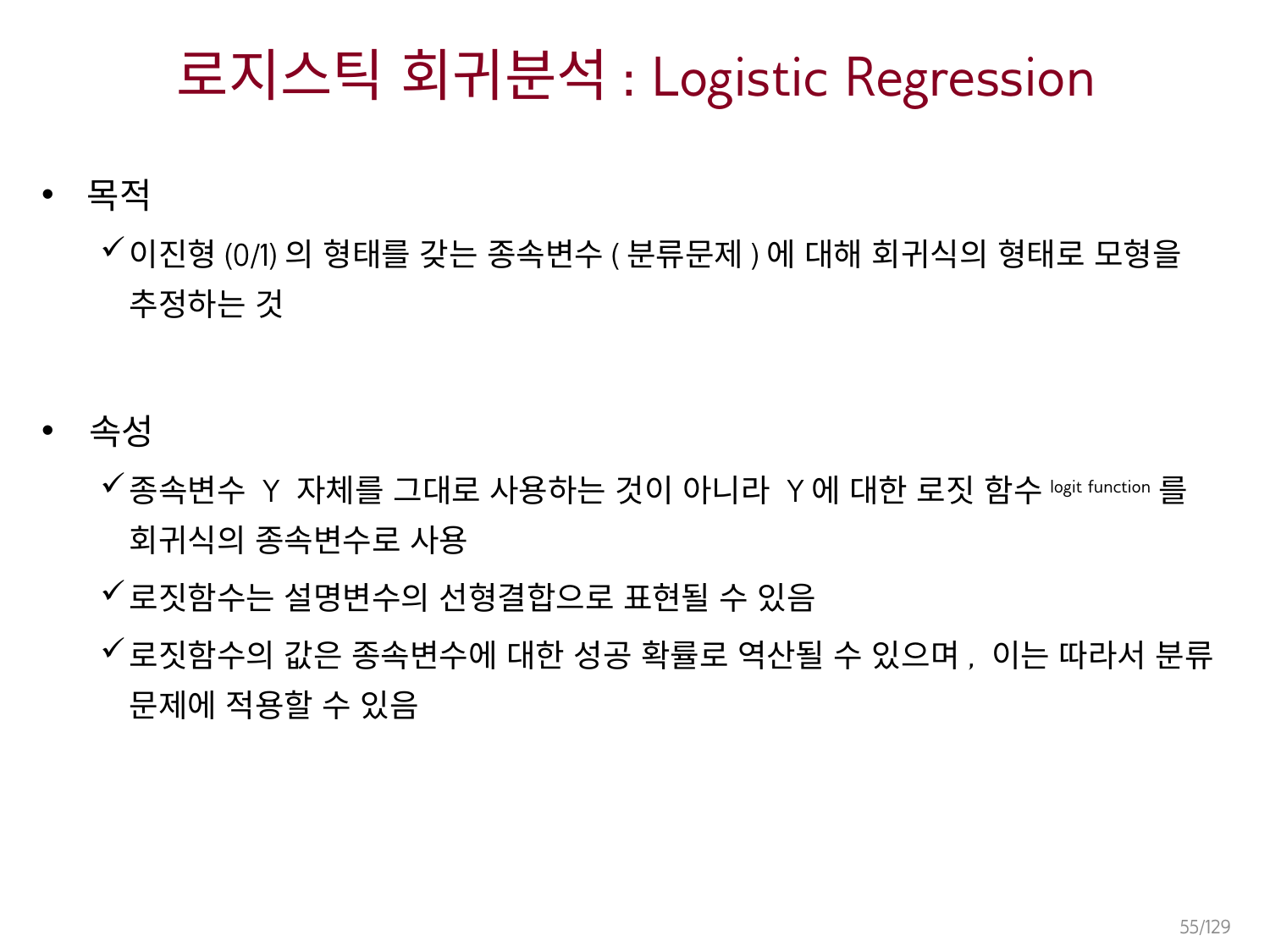

# 로지스틱 회귀분석: Logistic Regression
 목적
이진형(0/1)의 형태를 갖는 종속변수(분류문제)에 대해 회귀식의 형태로 모형을 추정하는 것

 속성
종속변수 Y 자체를 그대로 사용하는 것이 아니라 Y에 대한 로짓 함수logit function를 회귀식의 종속변수로 사용
로짓함수는 설명변수의 선형결합으로 표현될 수 있음
로짓함수의 값은 종속변수에 대한 성공 확률로 역산될 수 있으며, 이는 따라서 분류 문제에 적용할 수 있음

55/129